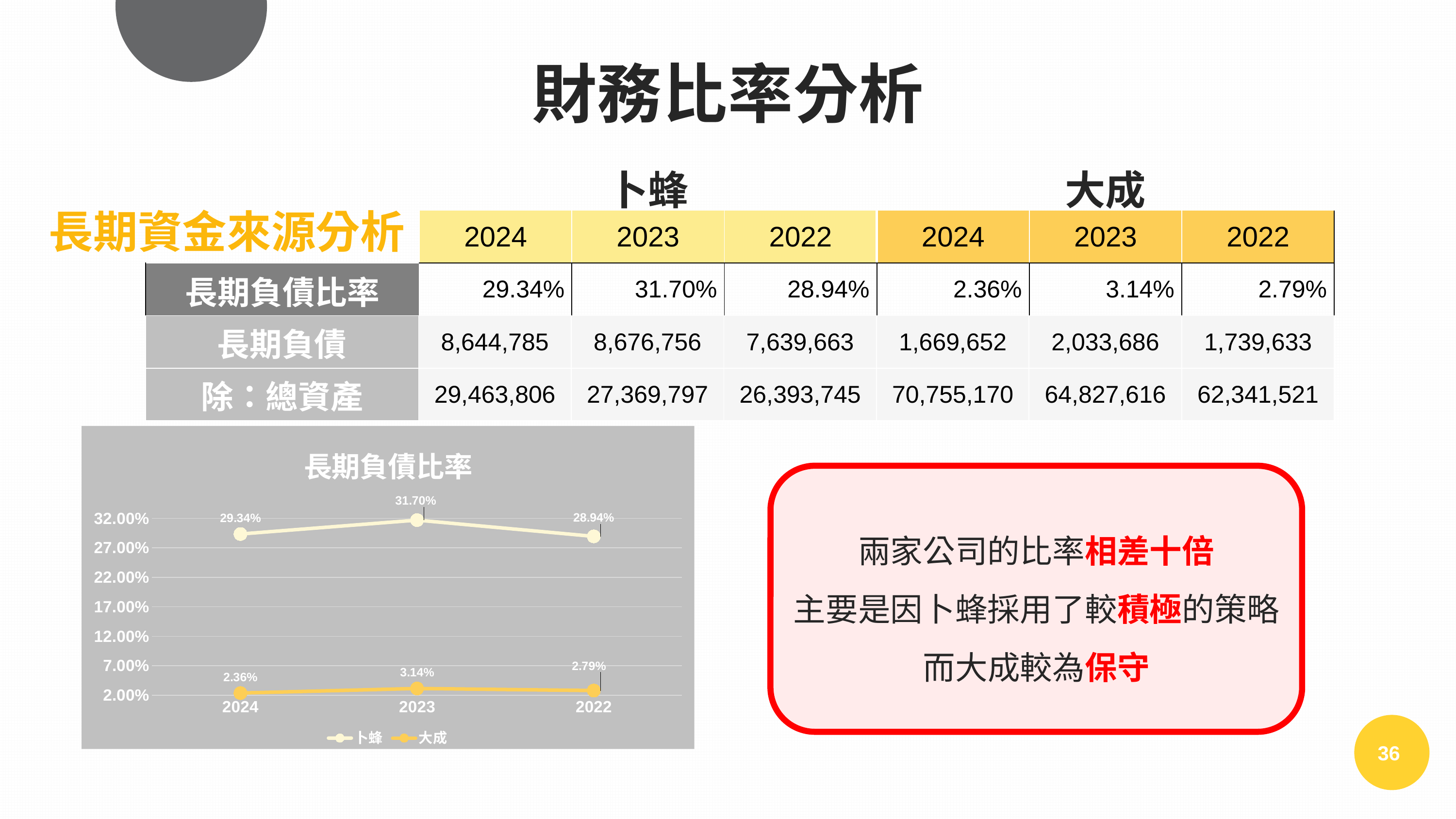

財務比率分析
|  | 卜蜂 |  |  | 大成 |  |  |
| --- | --- | --- | --- | --- | --- | --- |
|  | 2024 | 2023 | 2022 | 2024 | 2023 | 2022 |
| 長期負債比率 | 29.34% | 31.70% | 28.94% | 2.36% | 3.14% | 2.79% |
| 權益比率 | 37.77% | 37.35% | 35.95% | 48.79% | 49.08% | 46.35% |
長期資金來源分析
| 長期負債 | 8,644,785 | 8,676,756 | 7,639,663 | 1,669,652 | 2,033,686 | 1,739,633 |
| --- | --- | --- | --- | --- | --- | --- |
| 除：總資產 | 29,463,806 | 27,369,797 | 26,393,745 | 70,755,170 | 64,827,616 | 62,341,521 |

### Chart: 長期負債比率

| Category | 卜蜂 | 大成 |
|---|---|---|
| 2024 | 0.2934 | 0.0236 |
| 2023 | 0.317 | 0.0314 |
| 2022 | 0.2894 | 0.0279 |
兩家公司的比率相差十倍
主要是因卜蜂採用了較積極的策略而大成較為保守

36